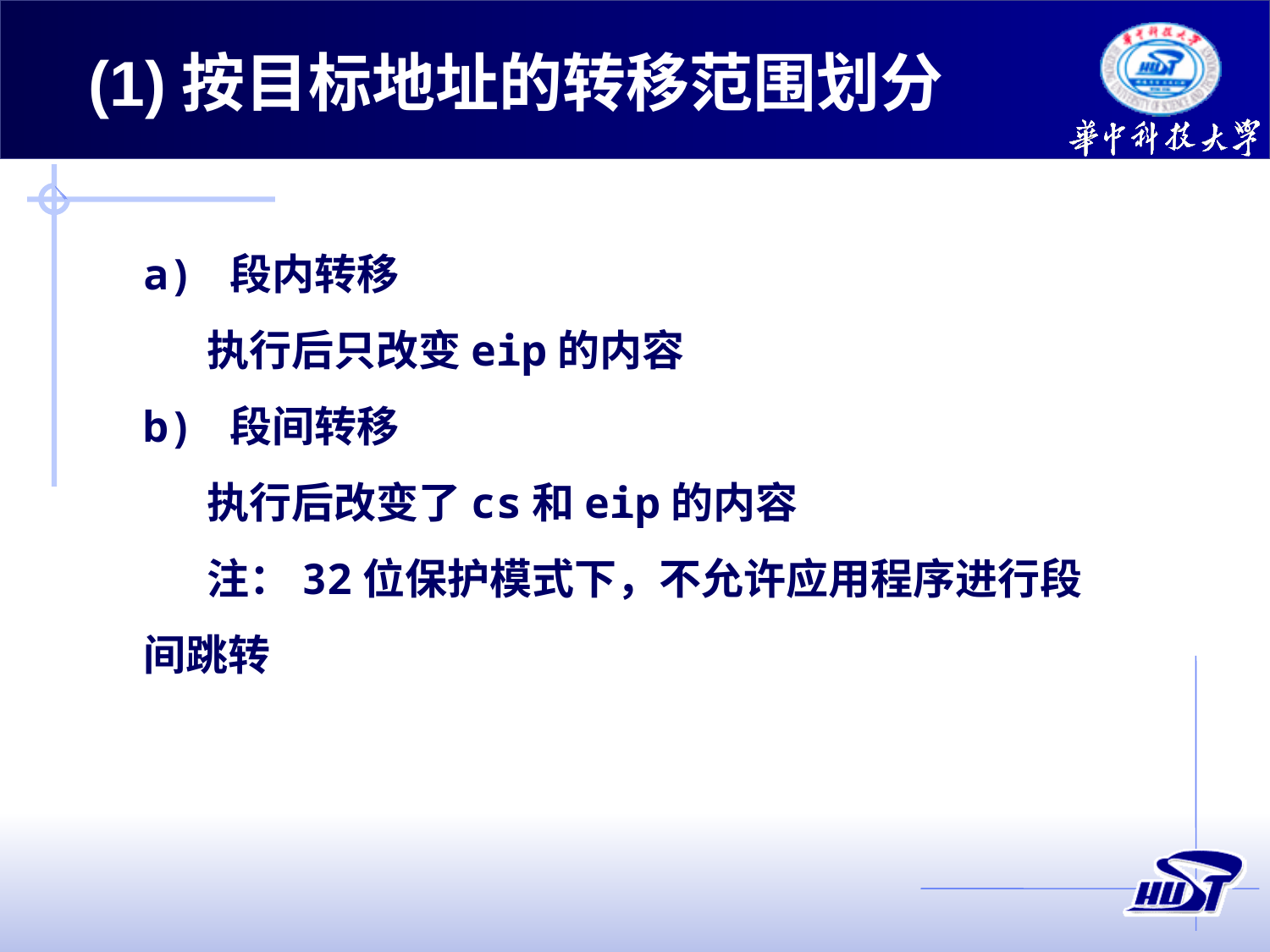

(1)按目标地址的转移范围划分
a) 段内转移
执行后只改变eip的内容
b) 段间转移
执行后改变了cs和eip的内容
注：32位保护模式下，不允许应用程序进行段间跳转